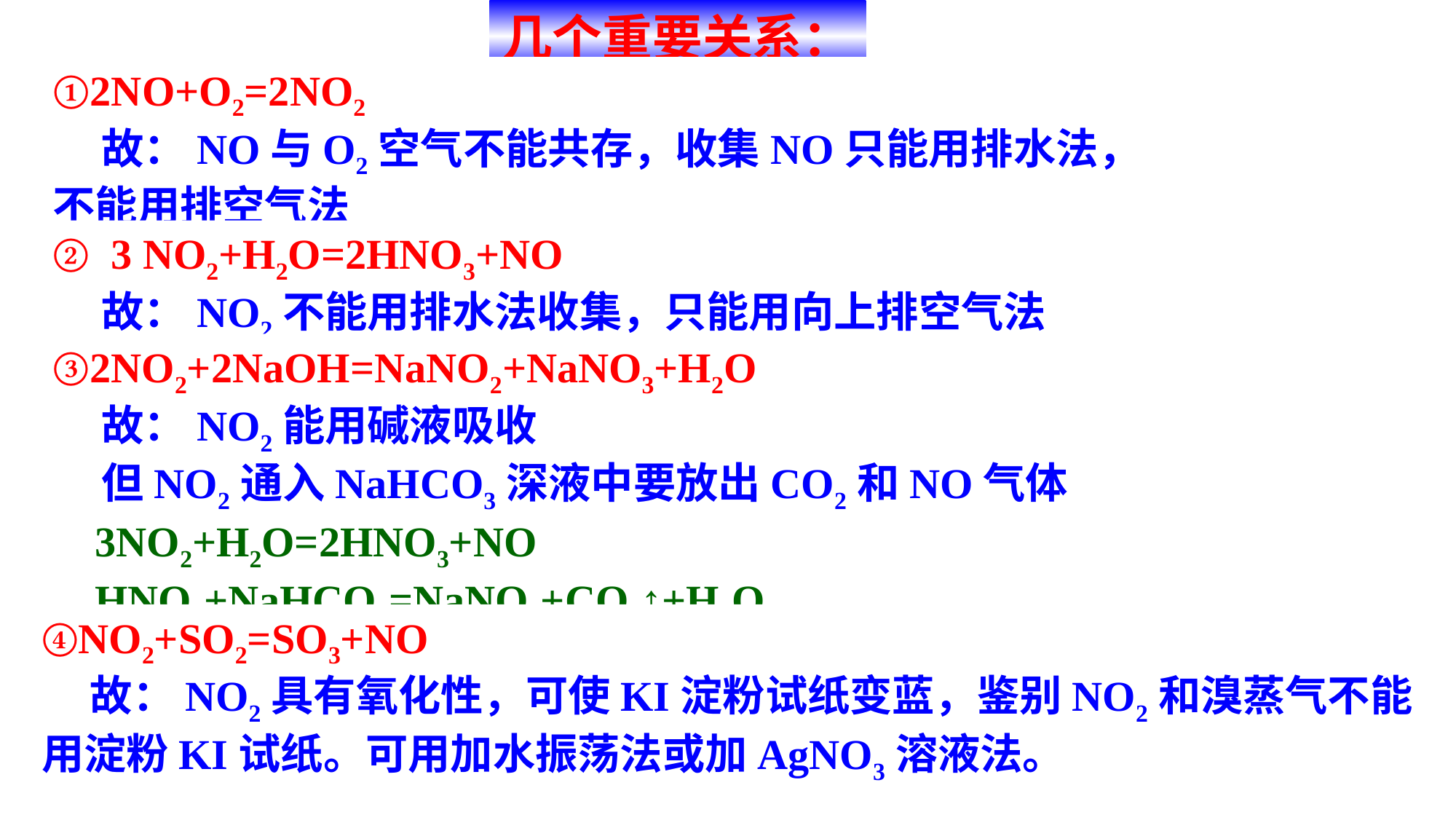

几个重要关系：
①2NO+O2=2NO2
    故：NO与O2空气不能共存，收集NO只能用排水法，
不能用排空气法
②  3 NO2+H2O=2HNO3+NO
    故：NO2不能用排水法收集，只能用向上排空气法
③2NO2+2NaOH=NaNO2+NaNO3+H2O
    故：NO2能用碱液吸收
    但NO2通入NaHCO3深液中要放出CO2和NO气体
    3NO2+H2O=2HNO3+NO
    HNO3+NaHCO3=NaNO3+CO2↑+H2O
④NO2+SO2=SO3+NO
    故：NO2具有氧化性，可使KI淀粉试纸变蓝，鉴别NO2和溴蒸气不能用淀粉KI试纸。可用加水振荡法或加AgNO3溶液法。